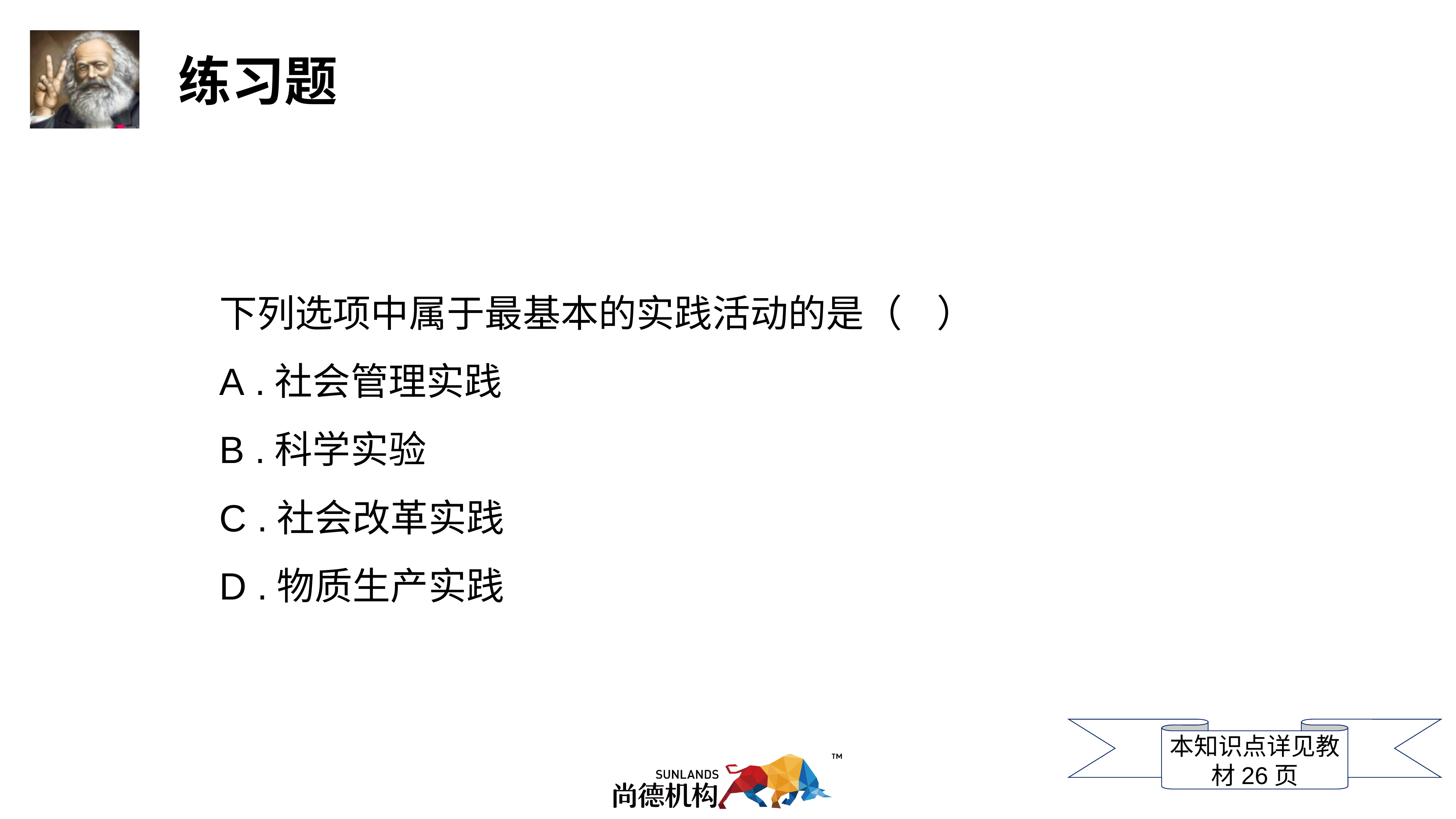

下列选项中属于最基本的实践活动的是（    ）
A .社会管理实践
B .科学实验
C .社会改革实践
D .物质生产实践
本知识点详见教材26页